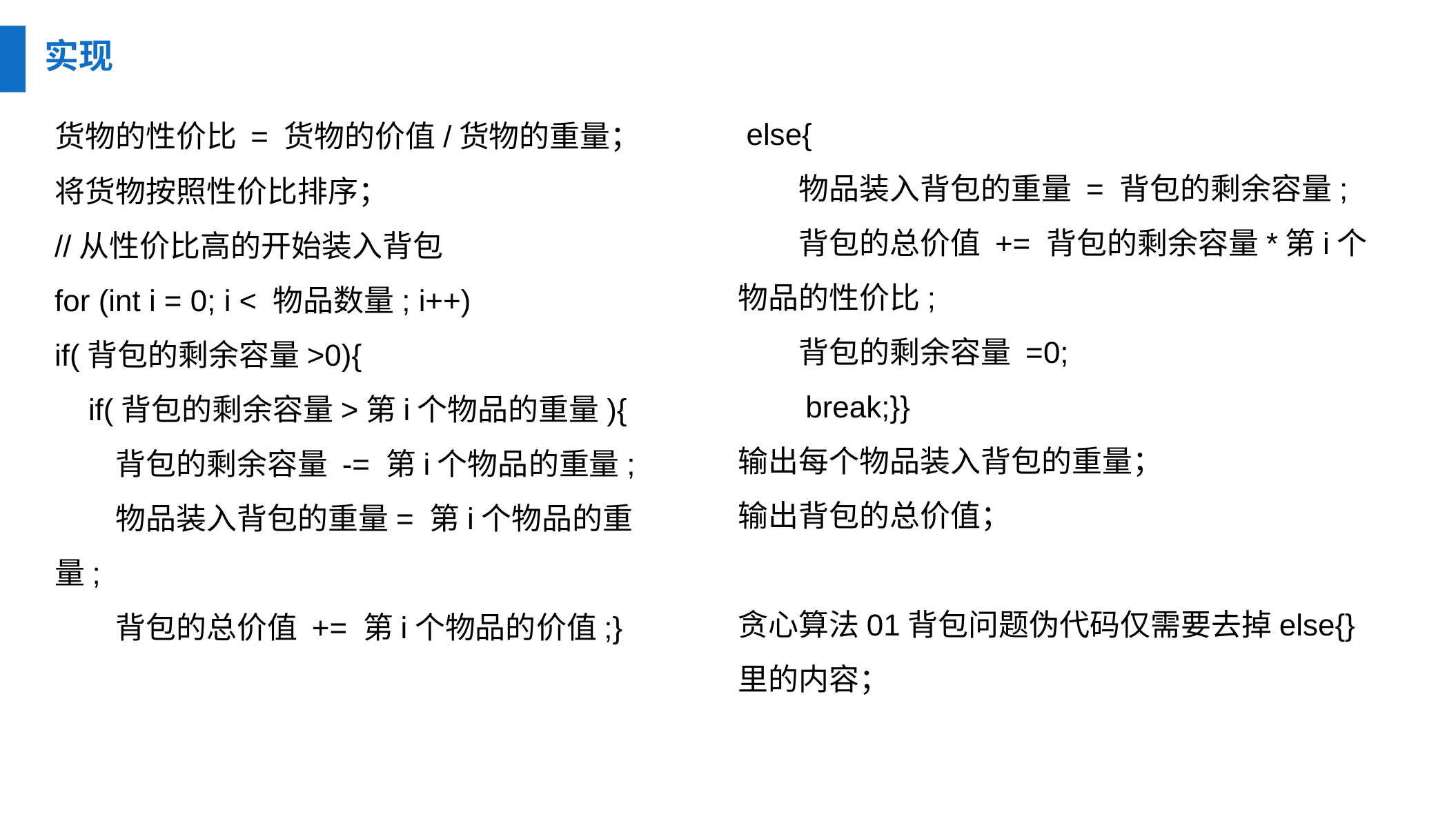

实现
 else{
        物品装入背包的重量 = 背包的剩余容量;
        背包的总价值 += 背包的剩余容量*第i个物品的性价比;
        背包的剩余容量 =0;
        break;}}
输出每个物品装入背包的重量；
输出背包的总价值；

贪心算法01背包问题伪代码仅需要去掉else{}里的内容；

货物的性价比 = 货物的价值/货物的重量；
将货物按照性价比排序；
//从性价比高的开始装入背包
for (int i = 0; i < 物品数量; i++)
if(背包的剩余容量>0){
    if(背包的剩余容量>第i个物品的重量){
        背包的剩余容量 -= 第i个物品的重量;
        物品装入背包的重量= 第i个物品的重量;
        背包的总价值 += 第i个物品的价值;}